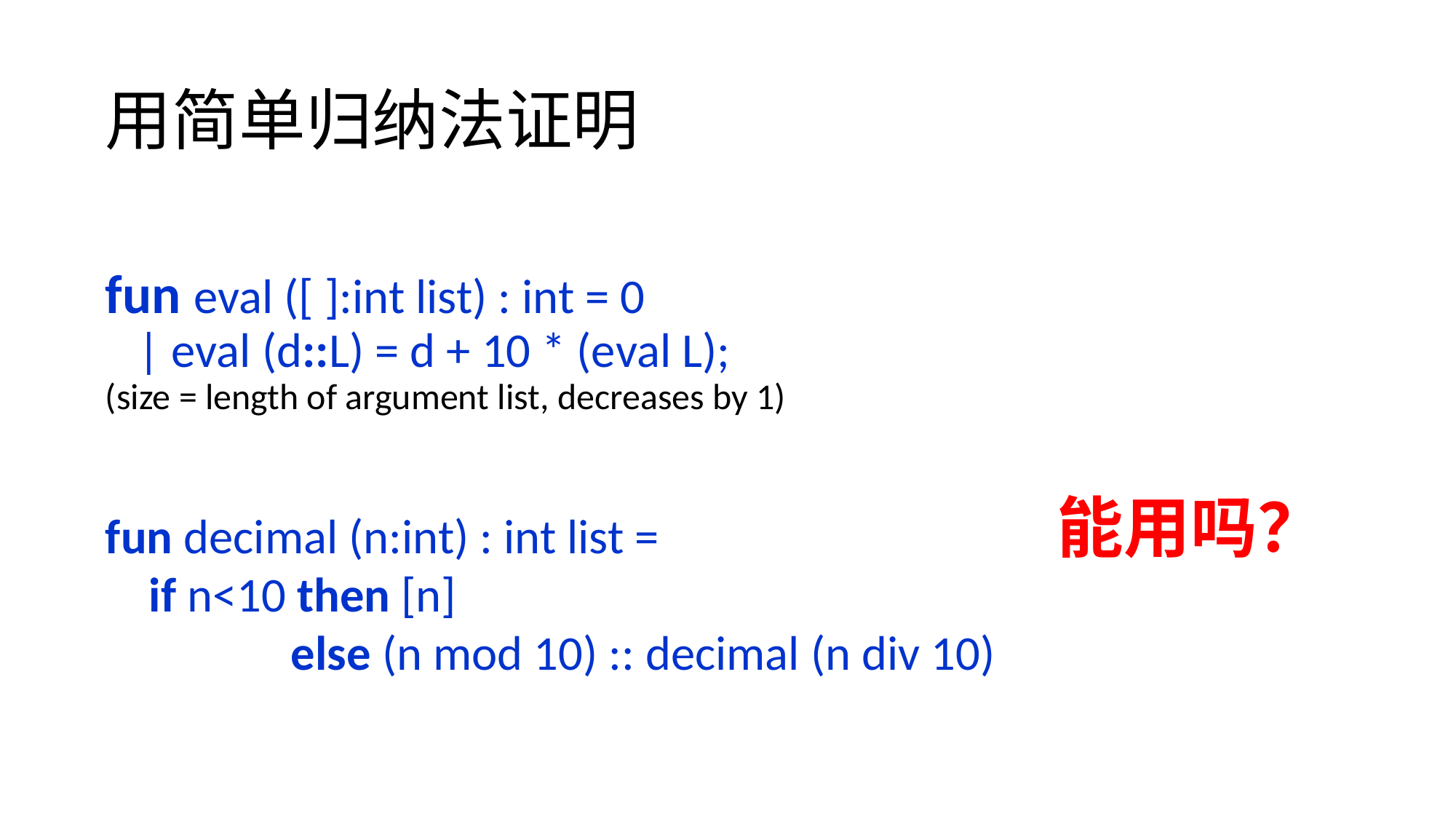

用简单归纳法证明
fun eval ([ ]:int list) : int = 0
   | eval (d::L) = d + 10 * (eval L);
(size = length of argument list, decreases by 1)
 能用吗？
fun decimal (n:int) : int list =
    if n<10 then [n]
	       else (n mod 10) :: decimal (n div 10)